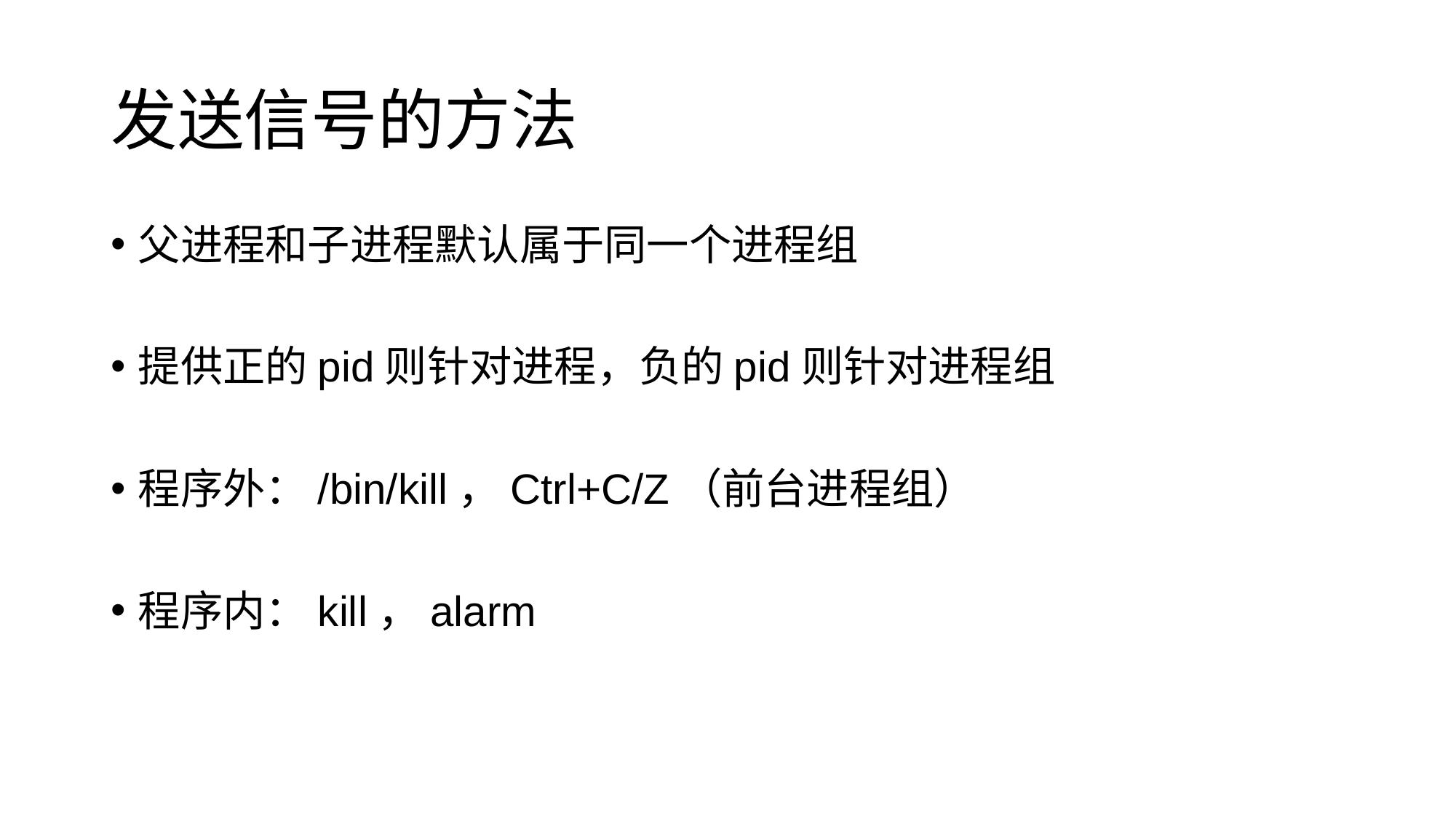

# 发送信号的方法
父进程和子进程默认属于同一个进程组

提供正的pid则针对进程，负的pid则针对进程组

程序外：/bin/kill，Ctrl+C/Z（前台进程组）

程序内：kill，alarm